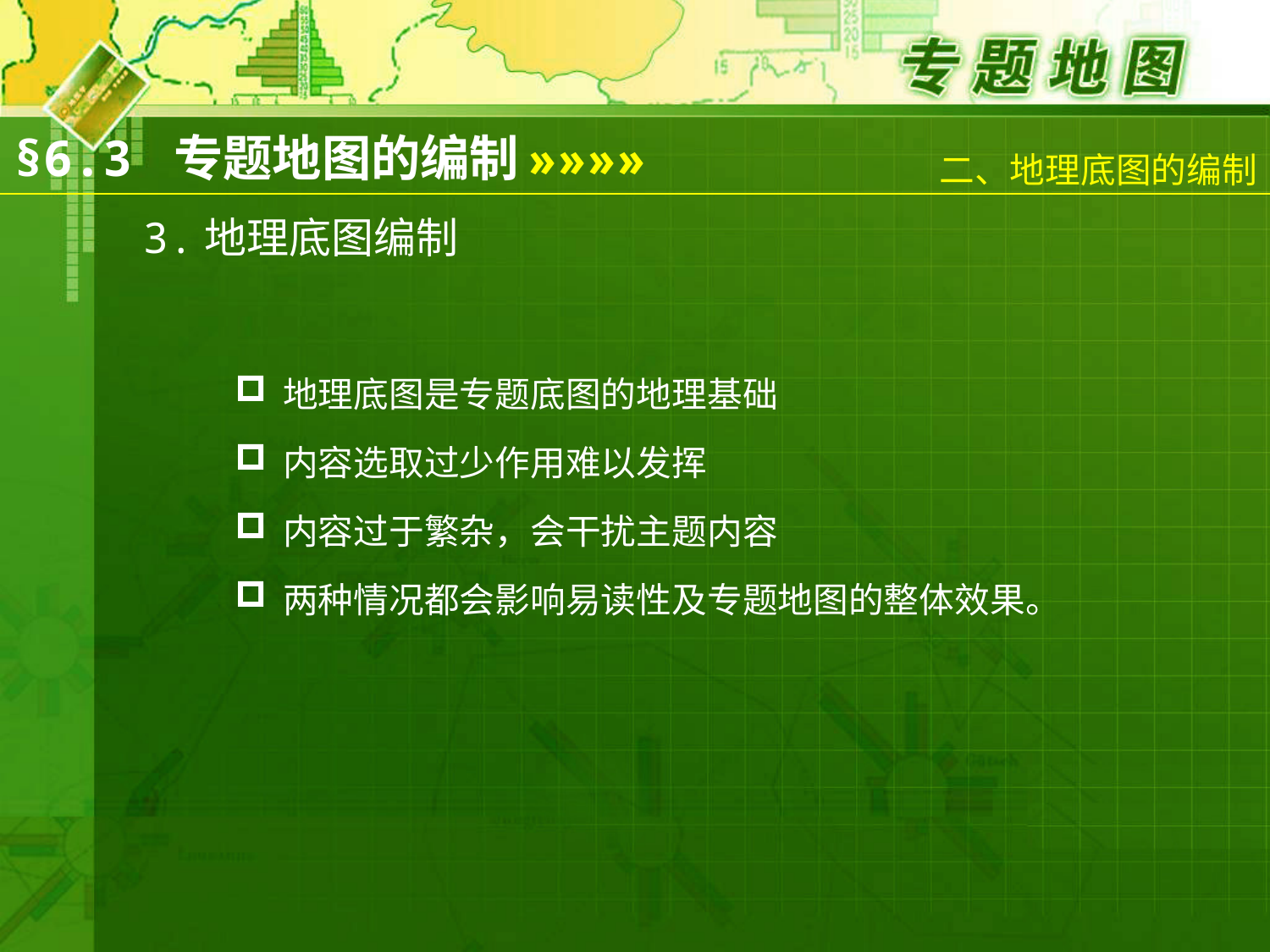

二、地理底图的编制
§6.3 专题地图的编制
»»»»
3.地理底图编制
地理底图是专题底图的地理基础
内容选取过少作用难以发挥
内容过于繁杂，会干扰主题内容
两种情况都会影响易读性及专题地图的整体效果。